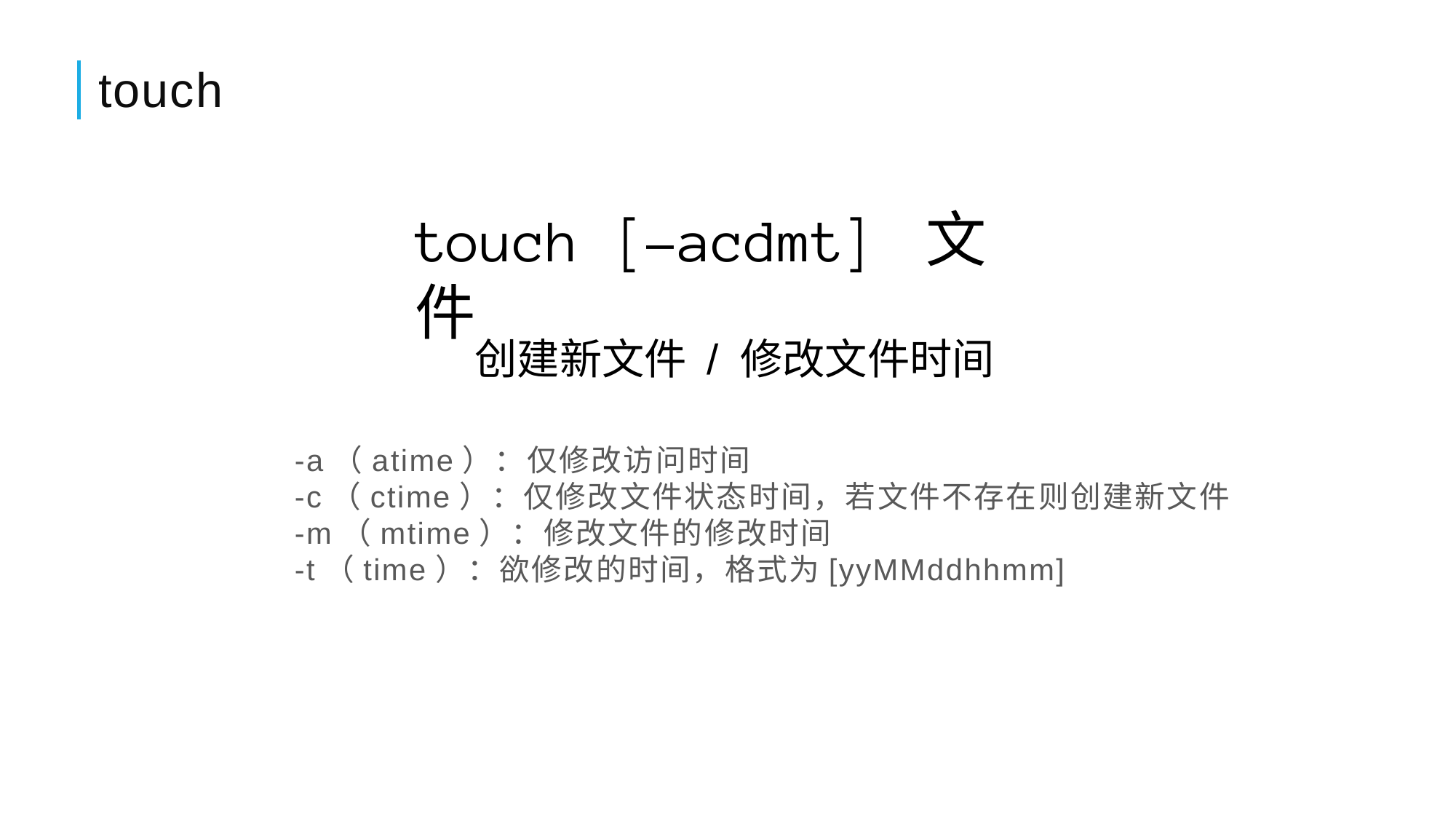

# touch
touch [-acdmt] 文件
创建新文件 / 修改文件时间
-a（atime）：仅修改访问时间
-c（ctime）：仅修改文件状态时间，若文件不存在则创建新文件
-m（mtime）：修改文件的修改时间
-t（time）：欲修改的时间，格式为[yyMMddhhmm]